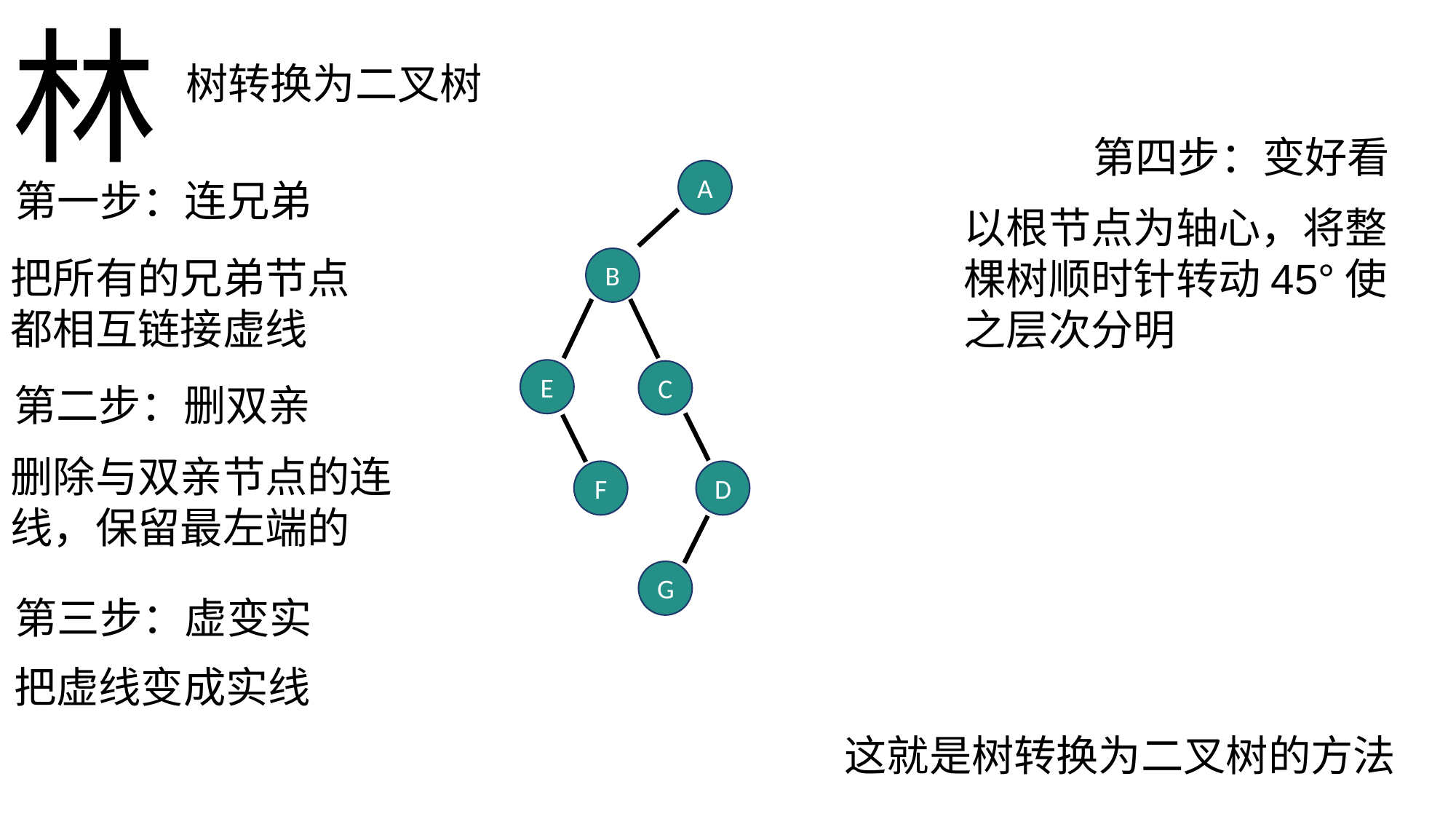

林
现在我给你一个森林，你能否把它转换为一个二叉树？
树转换为二叉树
第四步：变好看
A
第一步：连兄弟
以根节点为轴心，将整棵树顺时针转动45°使之层次分明
把所有的兄弟节点都相互链接虚线
B
E
C
第二步：删双亲
删除与双亲节点的连线，保留最左端的
F
D
G
第三步：虚变实
把虚线变成实线
这就是树转换为二叉树的方法
G
A
C
H
I
E
D
F
B
J
K
树1
树2
树3